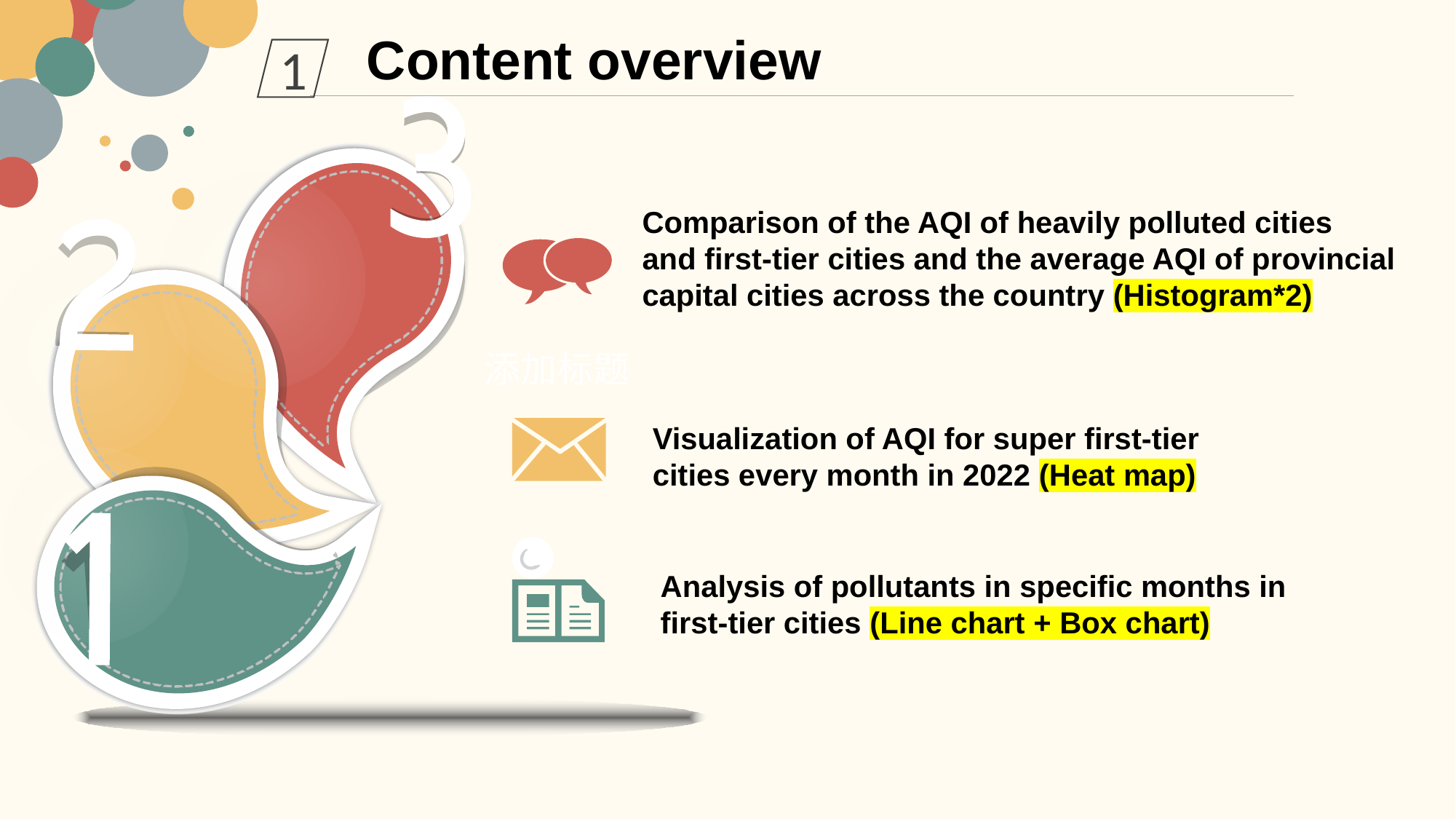

Content overview
1

Comparison of the AQI of heavily polluted cities
and first-tier cities and the average AQI of provincial capital cities across the country (Histogram*2)

添加标题
Visualization of AQI for super first-tier cities every month in 2022 (Heat map)

Analysis of pollutants in specific months in first-tier cities (Line chart + Box chart)